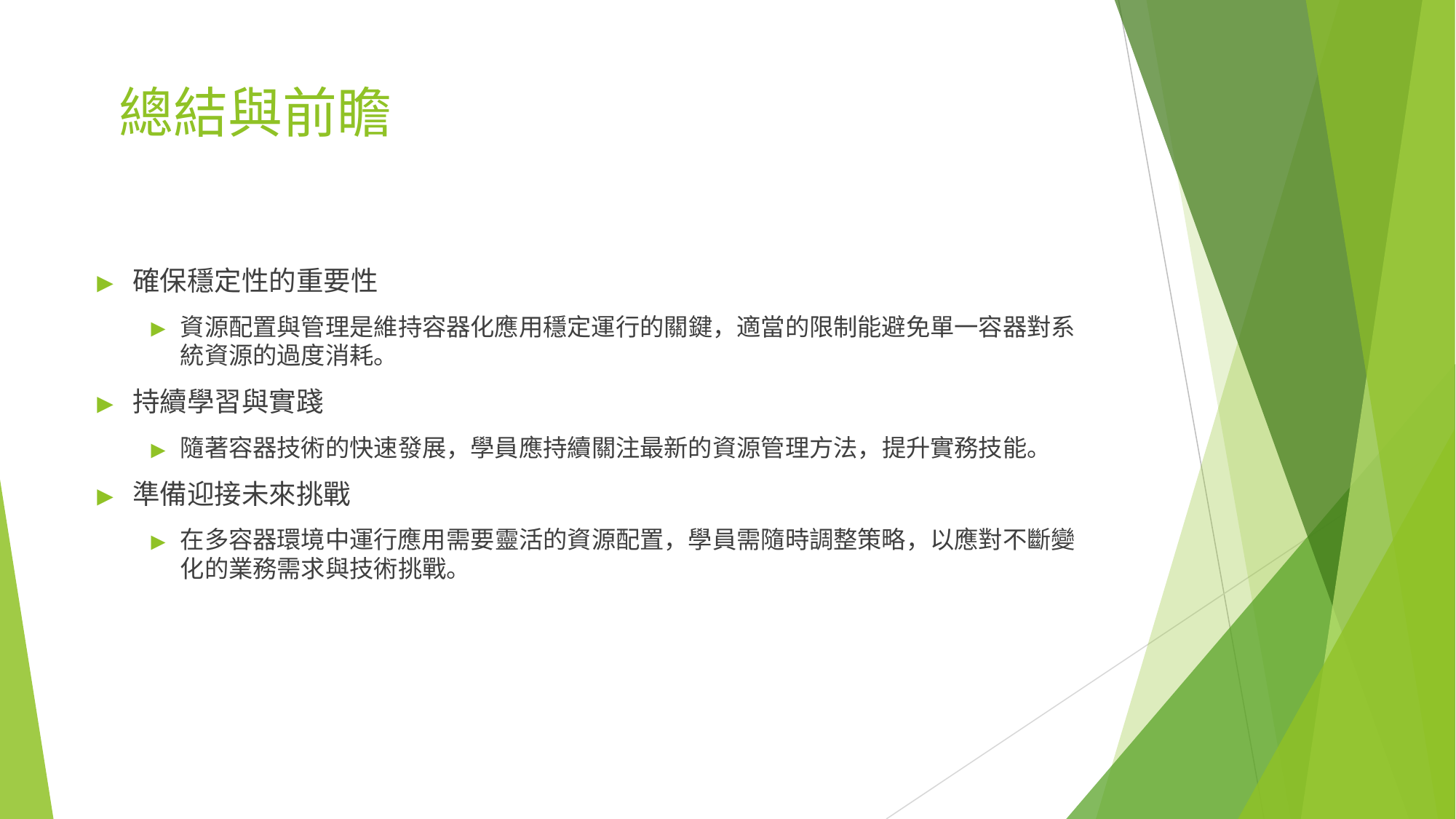

# 總結與前瞻
確保穩定性的重要性
資源配置與管理是維持容器化應用穩定運行的關鍵，適當的限制能避免單一容器對系統資源的過度消耗。
持續學習與實踐
隨著容器技術的快速發展，學員應持續關注最新的資源管理方法，提升實務技能。
準備迎接未來挑戰
在多容器環境中運行應用需要靈活的資源配置，學員需隨時調整策略，以應對不斷變化的業務需求與技術挑戰。